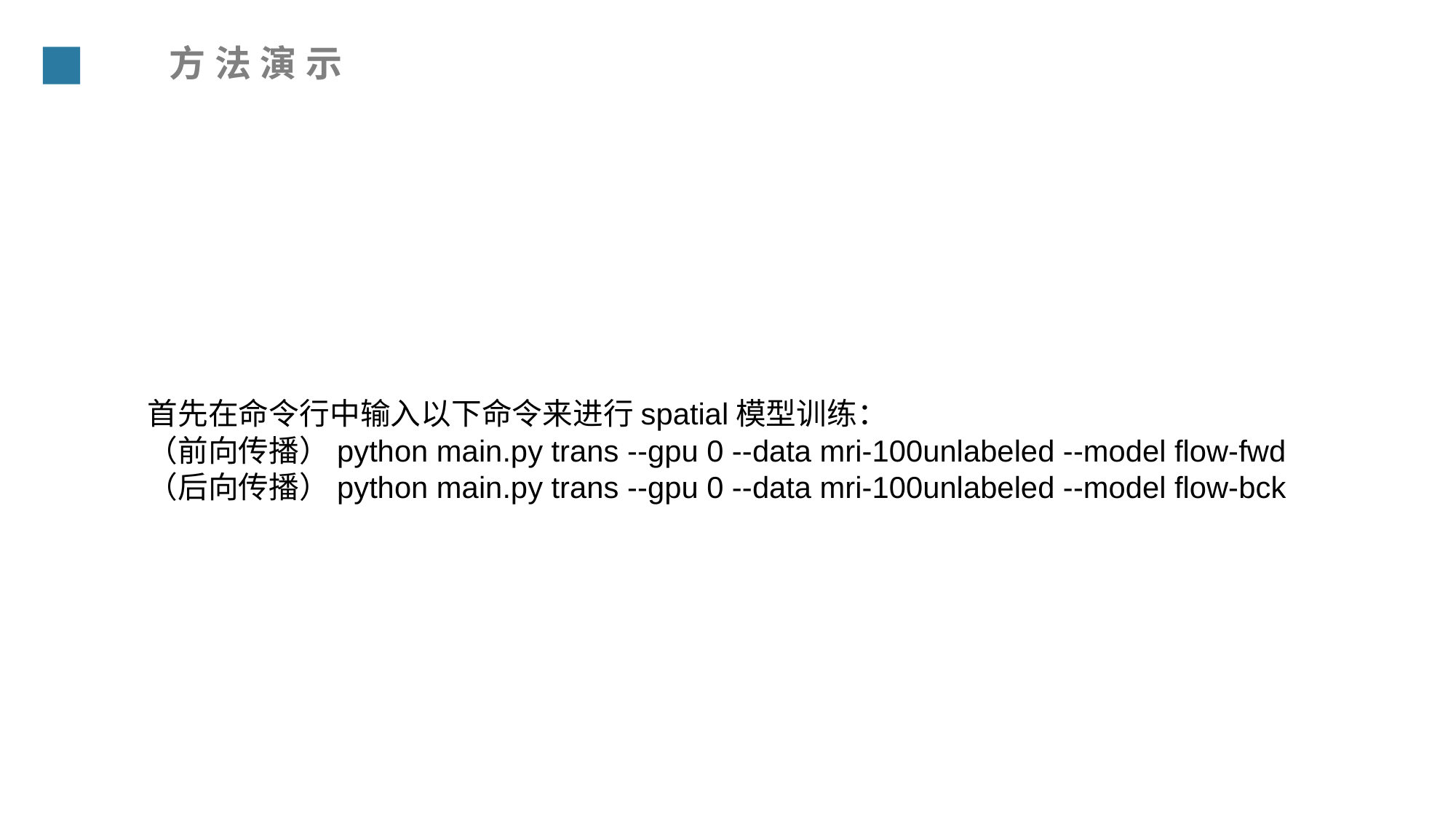

方法演示

首先在命令行中输入以下命令来进行spatial模型训练：
（前向传播）python main.py trans --gpu 0 --data mri-100unlabeled --model flow-fwd
（后向传播）python main.py trans --gpu 0 --data mri-100unlabeled --model flow-bck